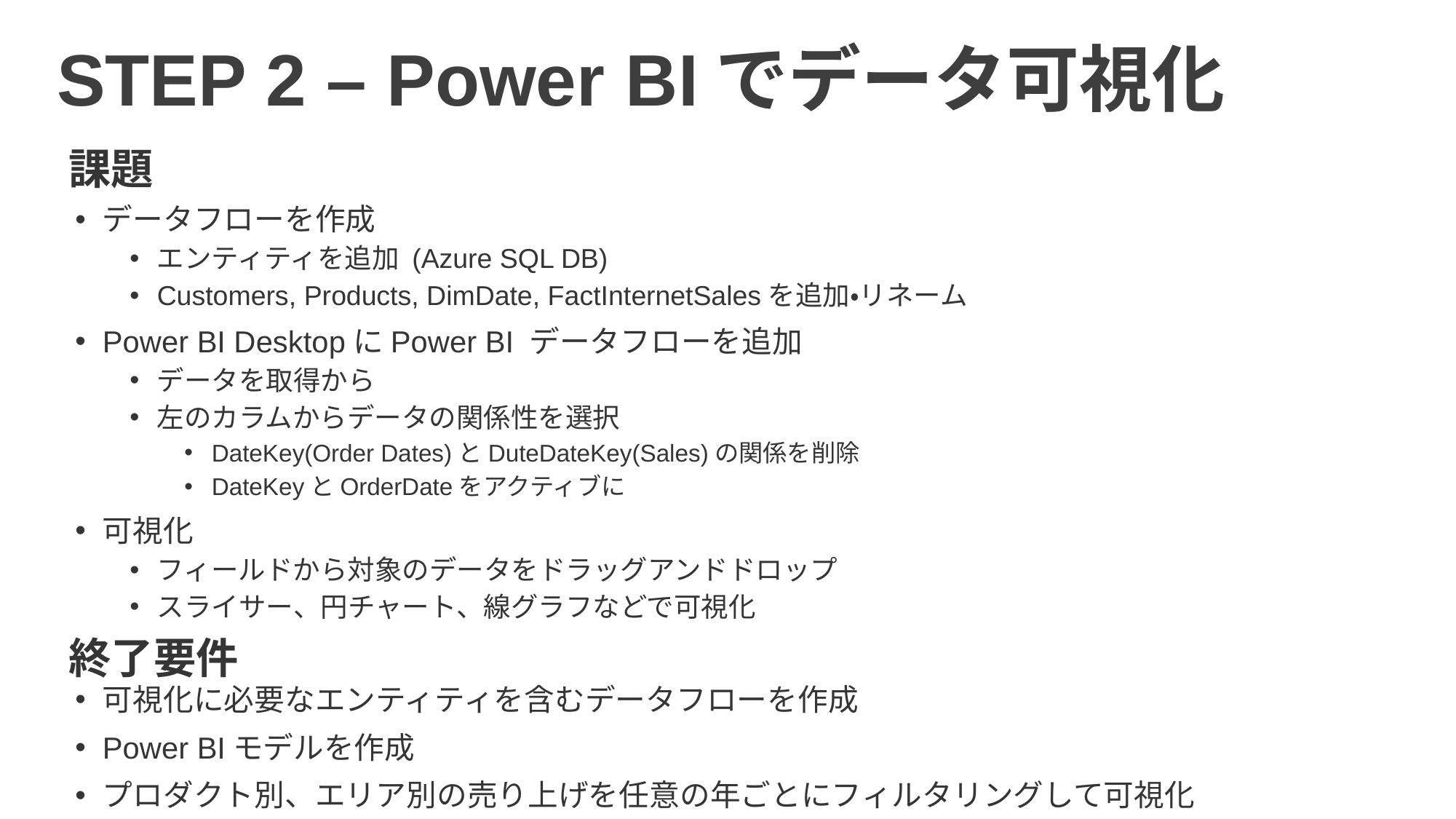

STEP 2 – Power BIでデータ可視化
課題
データフローを作成
エンティティを追加 (Azure SQL DB)
Customers, Products, DimDate, FactInternetSalesを追加・リネーム
Power BI DesktopにPower BI データフローを追加
データを取得から
左のカラムからデータの関係性を選択
DateKey(Order Dates)とDuteDateKey(Sales)の関係を削除
DateKeyとOrderDateをアクティブに
可視化
フィールドから対象のデータをドラッグアンドドロップ
スライサー、円チャート、線グラフなどで可視化

終了要件
可視化に必要なエンティティを含むデータフローを作成
Power BIモデルを作成
プロダクト別、エリア別の売り上げを任意の年ごとにフィルタリングして可視化